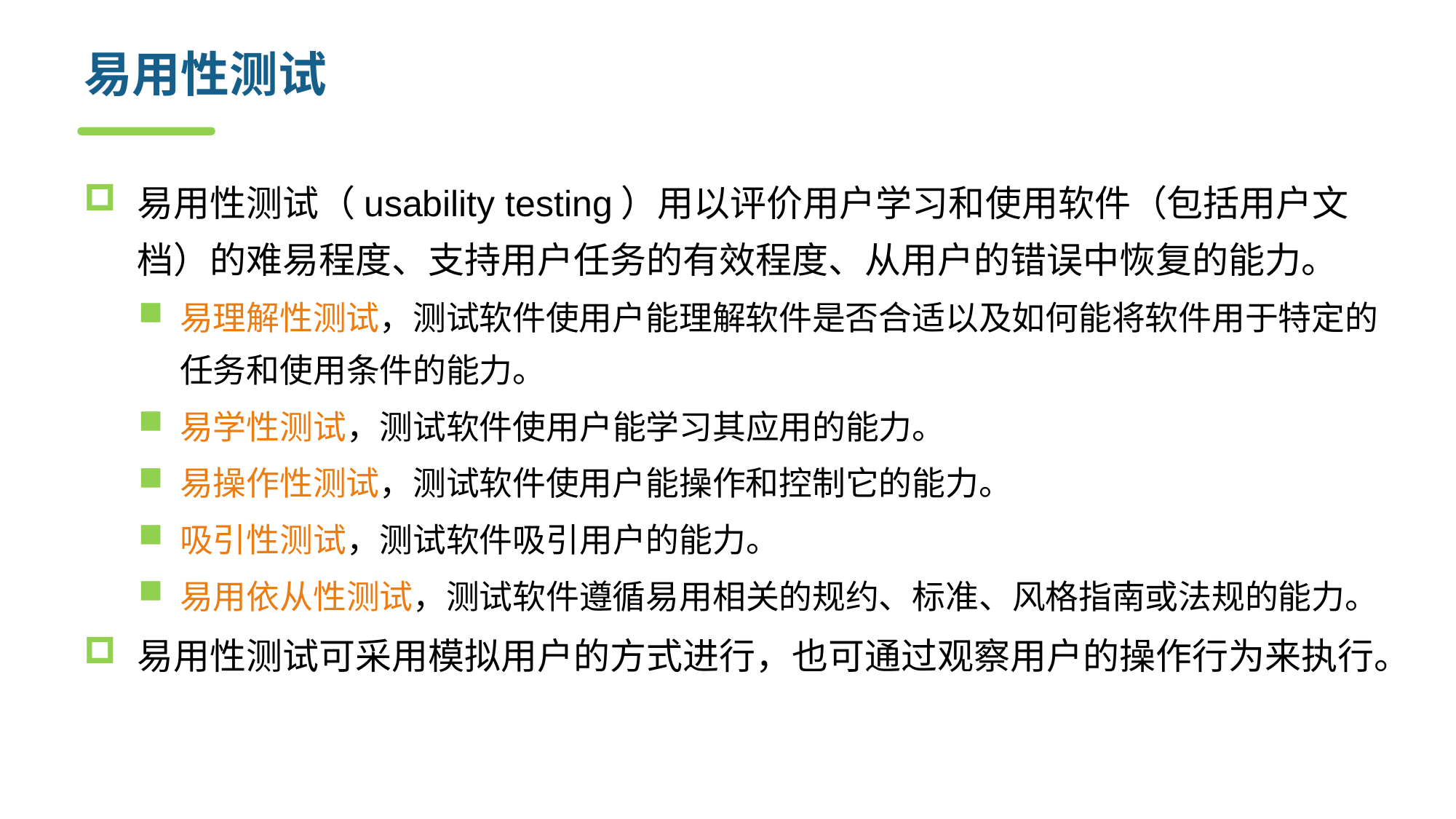

# 易用性测试
易用性测试（usability testing）用以评价用户学习和使用软件（包括用户文档）的难易程度、支持用户任务的有效程度、从用户的错误中恢复的能力。
易理解性测试，测试软件使用户能理解软件是否合适以及如何能将软件用于特定的任务和使用条件的能力。
易学性测试，测试软件使用户能学习其应用的能力。
易操作性测试，测试软件使用户能操作和控制它的能力。
吸引性测试，测试软件吸引用户的能力。
易用依从性测试，测试软件遵循易用相关的规约、标准、风格指南或法规的能力。
易用性测试可采用模拟用户的方式进行，也可通过观察用户的操作行为来执行。
84